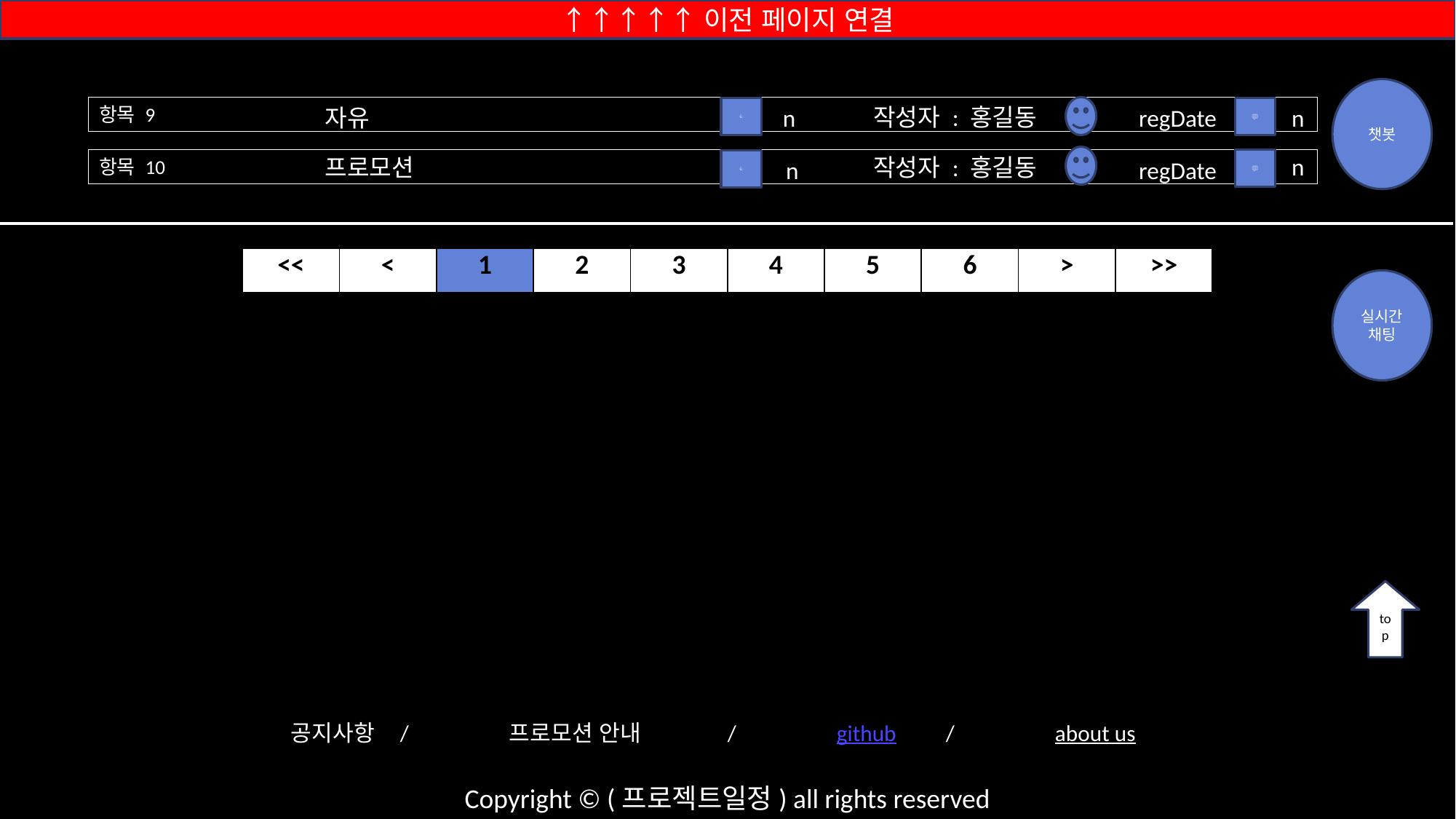

↑↑↑↑↑이전 페이지 연결
챗봇
항목 9
작성자 : 홍길동

자유
n
👍
regDate
💬
n
로그아웃
n
프로모션
작성자 : 홍길동

항목 10
regDate
💬
👍
n
| << | < | 1 | 2 | 3 | 4 | 5 | 6 | > | >> |
| --- | --- | --- | --- | --- | --- | --- | --- | --- | --- |
실시간채팅
top
	공지사항	/ 	프로모션 안내	/	github	/	about us
Copyright © (프로젝트일정) all rights reserved